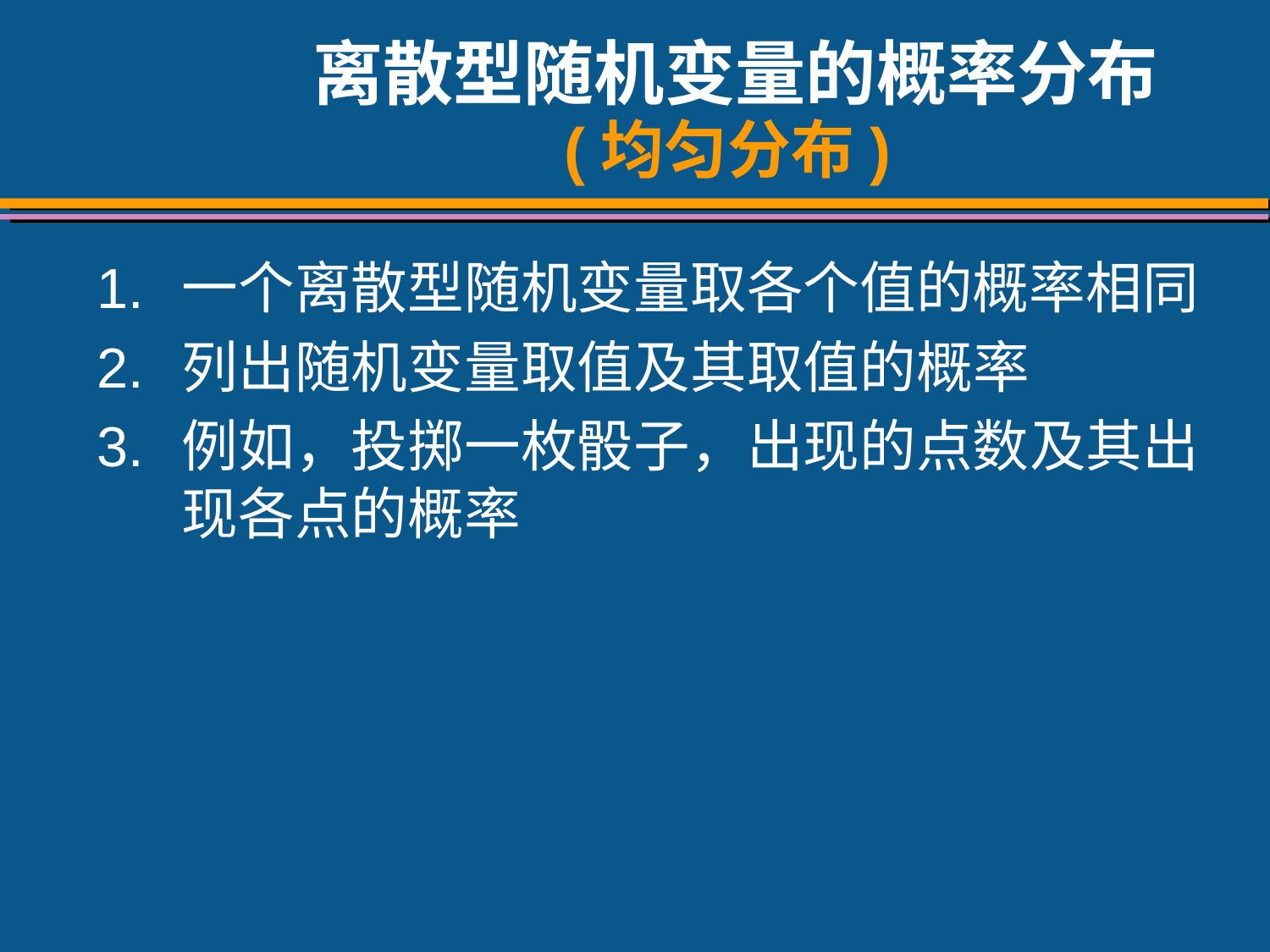

# 离散型随机变量的概率分布 (均匀分布)
一个离散型随机变量取各个值的概率相同
列出随机变量取值及其取值的概率
例如，投掷一枚骰子，出现的点数及其出现各点的概率